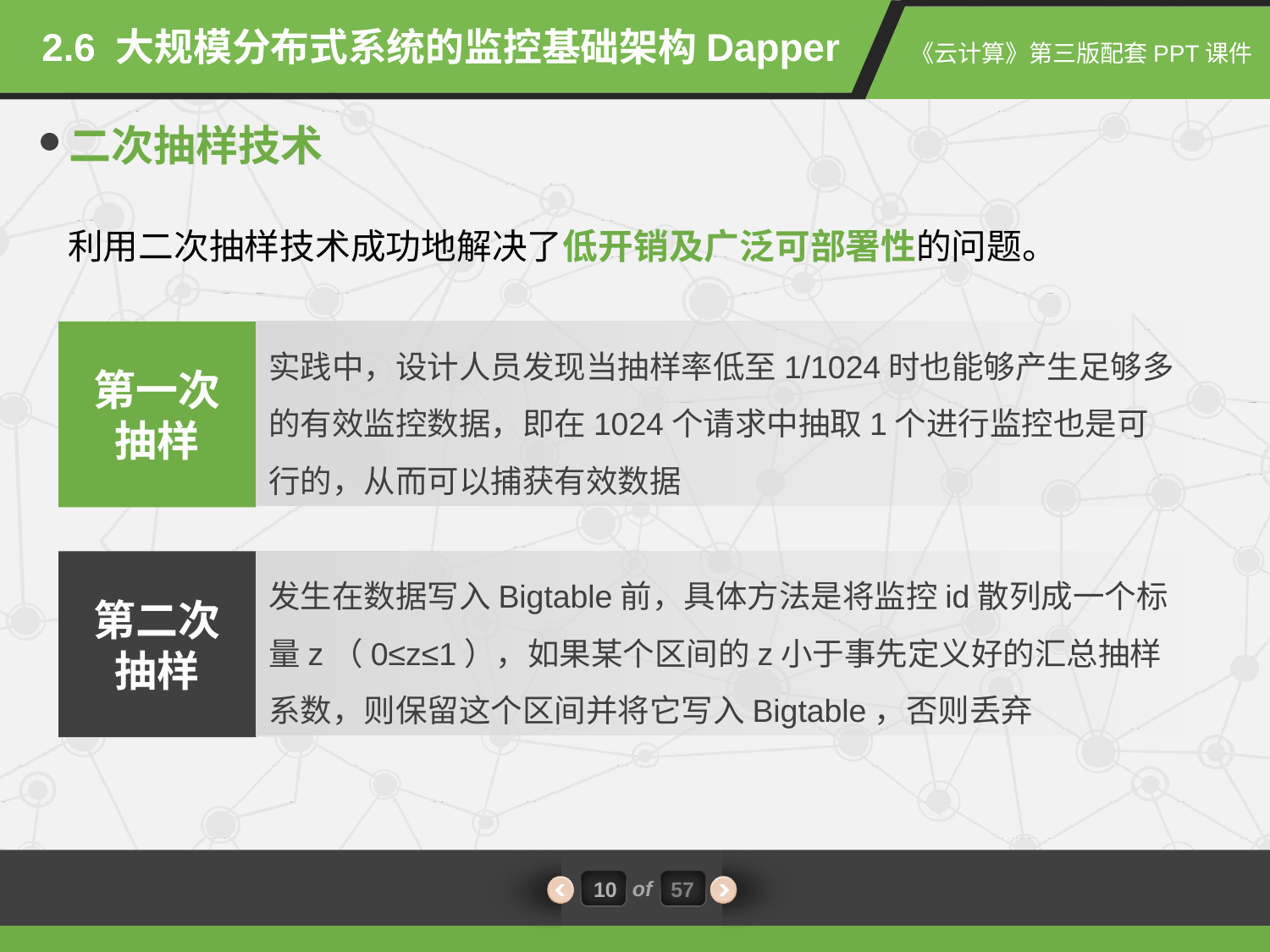

2.6 大规模分布式系统的监控基础架构Dapper
二次抽样技术

利用二次抽样技术成功地解决了低开销及广泛可部署性的问题。
第一次
抽样
实践中，设计人员发现当抽样率低至1/1024时也能够产生足够多的有效监控数据，即在1024个请求中抽取1个进行监控也是可行的，从而可以捕获有效数据
发生在数据写入Bigtable前，具体方法是将监控id散列成一个标量z（0≤z≤1），如果某个区间的z小于事先定义好的汇总抽样系数，则保留这个区间并将它写入Bigtable，否则丢弃
第二次
抽样
10